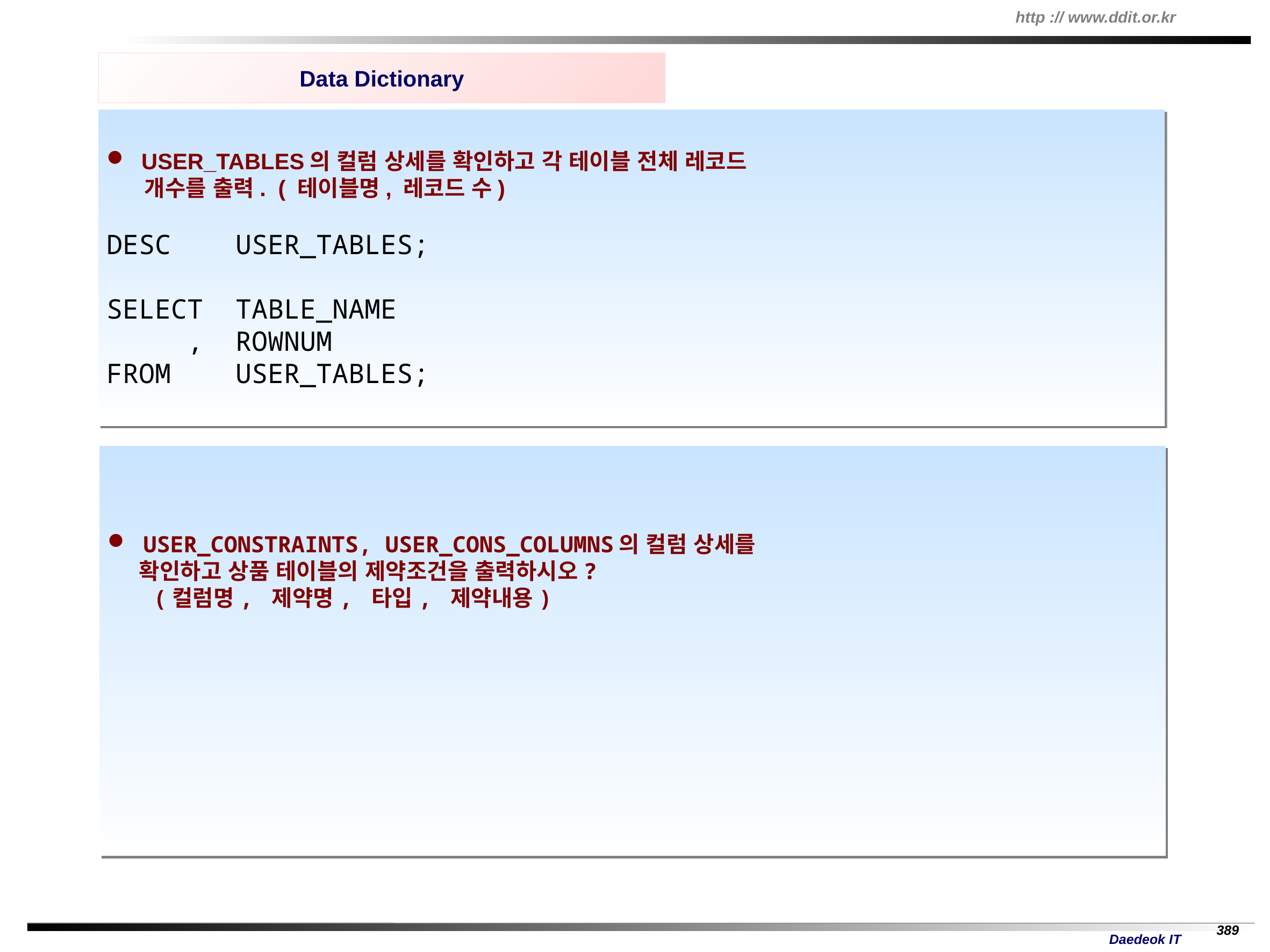

Data Dictionary
  USER_TABLES의 컬럼 상세를 확인하고 각 테이블 전체 레코드
   개수를 출력.  ( 테이블명, 레코드 수)

DESC    USER_TABLES;

SELECT  TABLE_NAME
     ,  ROWNUM
FROM    USER_TABLES;
 USER_CONSTRAINTS, USER_CONS_COLUMNS의 컬럼 상세를
  확인하고 상품 테이블의 제약조건을 출력하시오?
  (컬럼명, 제약명, 타입, 제약내용)